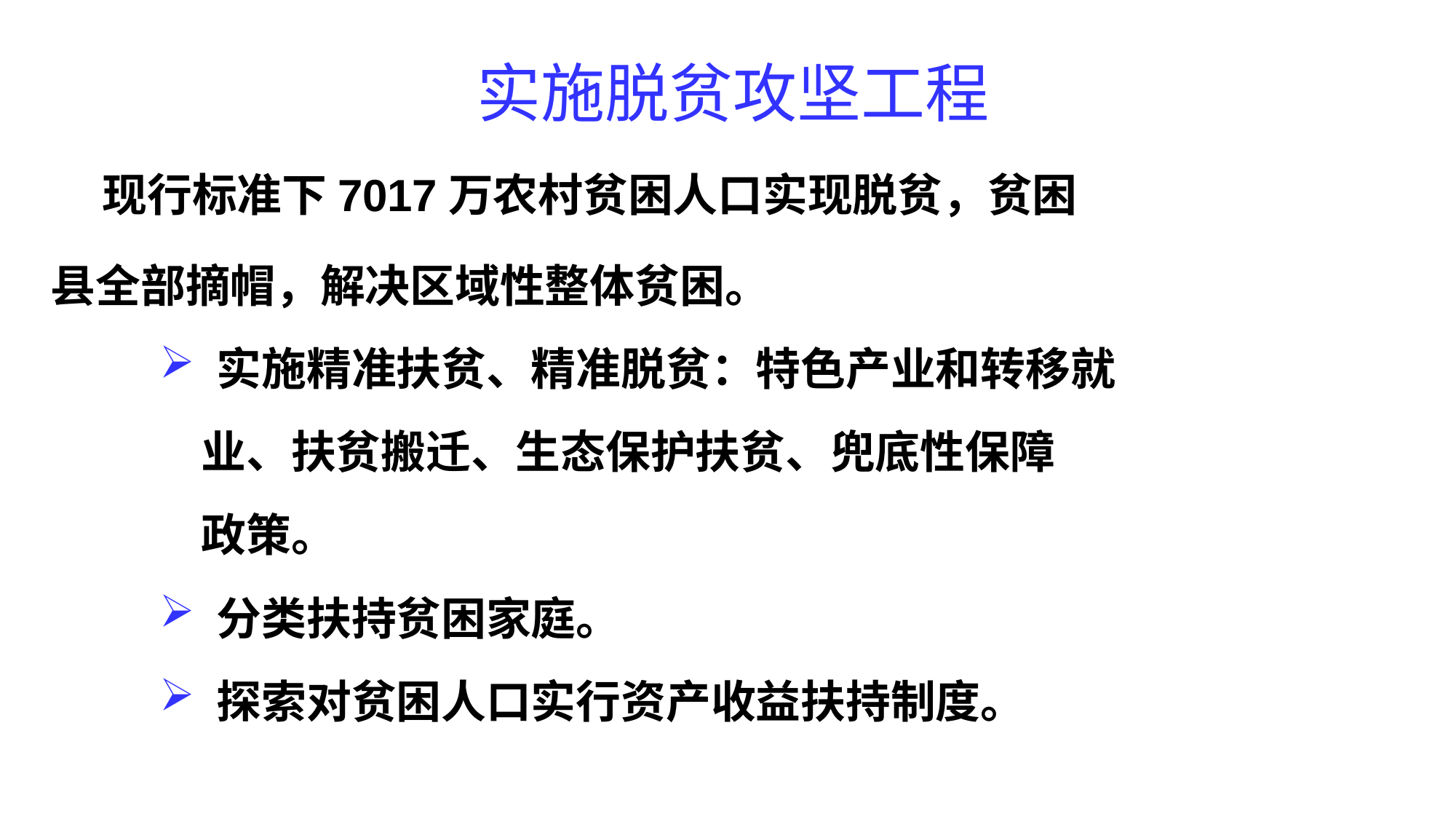

实施脱贫攻坚工程
    现行标准下7017万农村贫困人口实现脱贫，贫困
县全部摘帽，解决区域性整体贫困。
 实施精准扶贫、精准脱贫：特色产业和转移就
   业、扶贫搬迁、生态保护扶贫、兜底性保障
   政策。
 分类扶持贫困家庭。
 探索对贫困人口实行资产收益扶持制度。